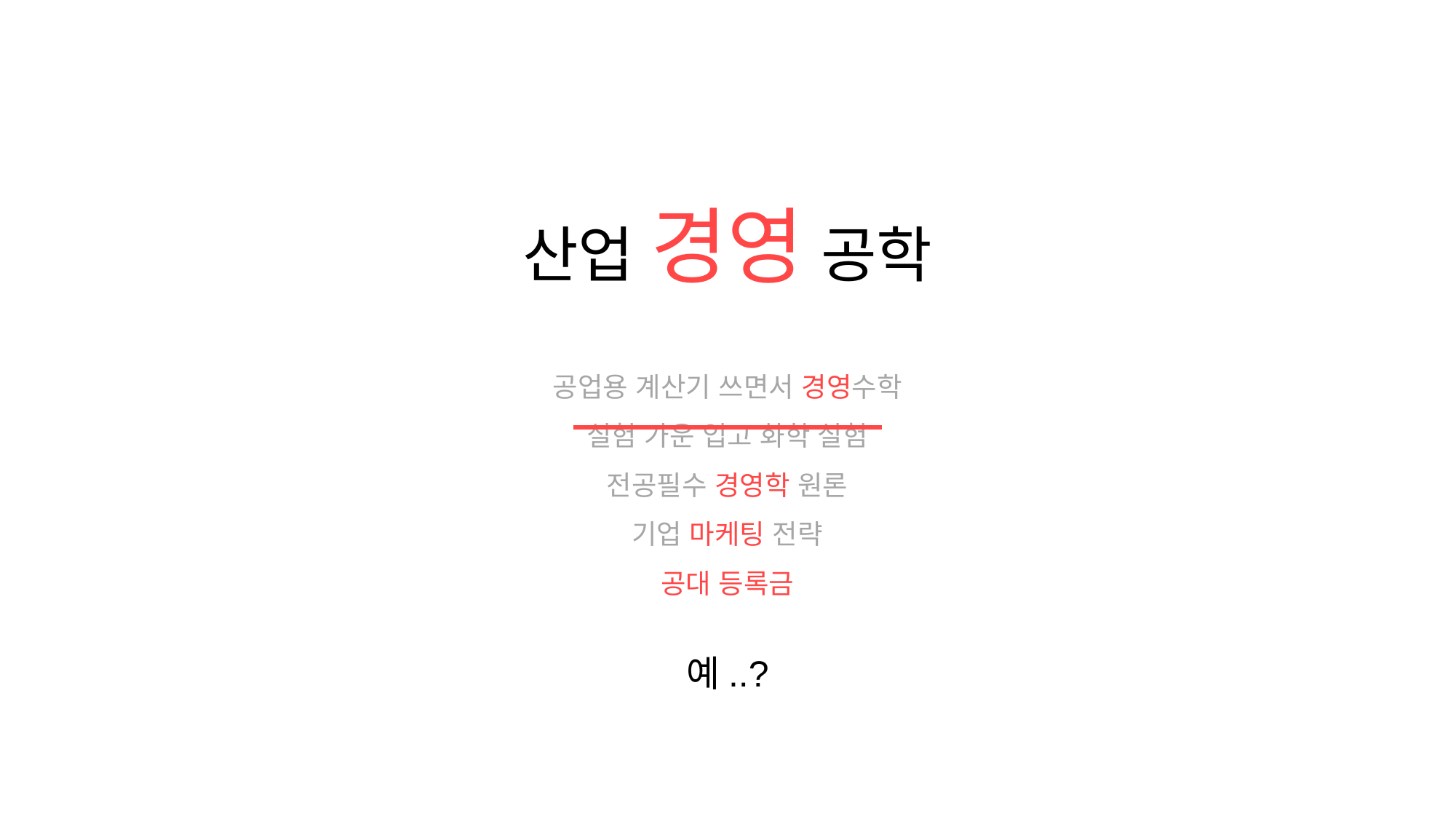

산업 경영 공학
공업용 계산기 쓰면서 경영수학
실험 가운 입고 화학 실험
전공필수 경영학 원론
기업 마케팅 전략
공대 등록금
예..?